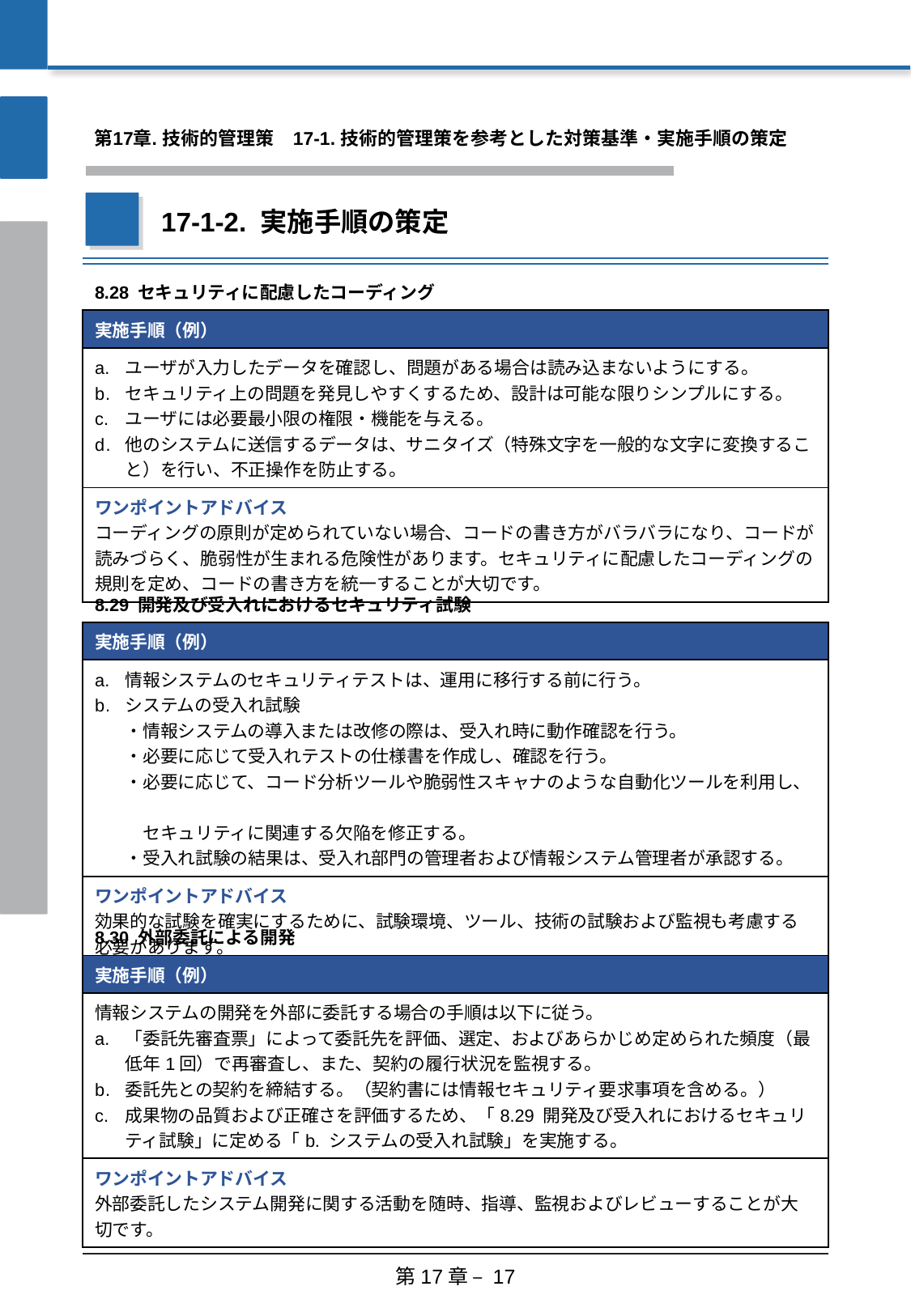

第17章. 技術的管理策
　17-1. 技術的管理策を参考とした対策基準・実施手順の策定
17-1-2. 実施手順の策定
| 8.28 セキュリティに配慮したコーディング |
| --- |
| 実施手順（例） |
| ユーザが入力したデータを確認し、問題がある場合は読み込まないようにする。 セキュリティ上の問題を発見しやすくするため、設計は可能な限りシンプルにする。 ユーザには必要最小限の権限・機能を与える。 他のシステムに送信するデータは、サニタイズ（特殊文字を一般的な文字に変換すること）を行い、不正操作を防止する。 |
| ワンポイントアドバイス コーディングの原則が定められていない場合、コードの書き方がバラバラになり、コードが読みづらく、脆弱性が生まれる危険性があります。セキュリティに配慮したコーディングの規則を定め、コードの書き方を統一することが大切です。 |
| 8.29 開発及び受入れにおけるセキュリティ試験 |
| --- |
| 実施手順（例） |
| 情報システムのセキュリティテストは、運用に移行する前に行う。 システムの受入れ試験 ・情報システムの導入または改修の際は、受入れ時に動作確認を行う。 ・必要に応じて受入れテストの仕様書を作成し、確認を行う。 ・必要に応じて、コード分析ツールや脆弱性スキャナのような自動化ツールを利用し、　 　セキュリティに関連する欠陥を修正する。 ・受入れ試験の結果は、受入れ部門の管理者および情報システム管理者が承認する。 |
| ワンポイントアドバイス 効果的な試験を確実にするために、試験環境、ツール、技術の試験および監視も考慮する必要があります。 |
| 8.30 外部委託による開発 |
| --- |
| 実施手順（例） |
| 情報システムの開発を外部に委託する場合の手順は以下に従う。 「委託先審査票」によって委託先を評価、選定、およびあらかじめ定められた頻度（最低年1回）で再審査し、また、契約の履行状況を監視する。 委託先との契約を締結する。（契約書には情報セキュリティ要求事項を含める。） 成果物の品質および正確さを評価するため、「8.29 開発及び受入れにおけるセキュリティ試験」に定める「b. システムの受入れ試験」を実施する。 |
| ワンポイントアドバイス 外部委託したシステム開発に関する活動を随時、指導、監視およびレビューすることが大切です。 |
第17章 – 17